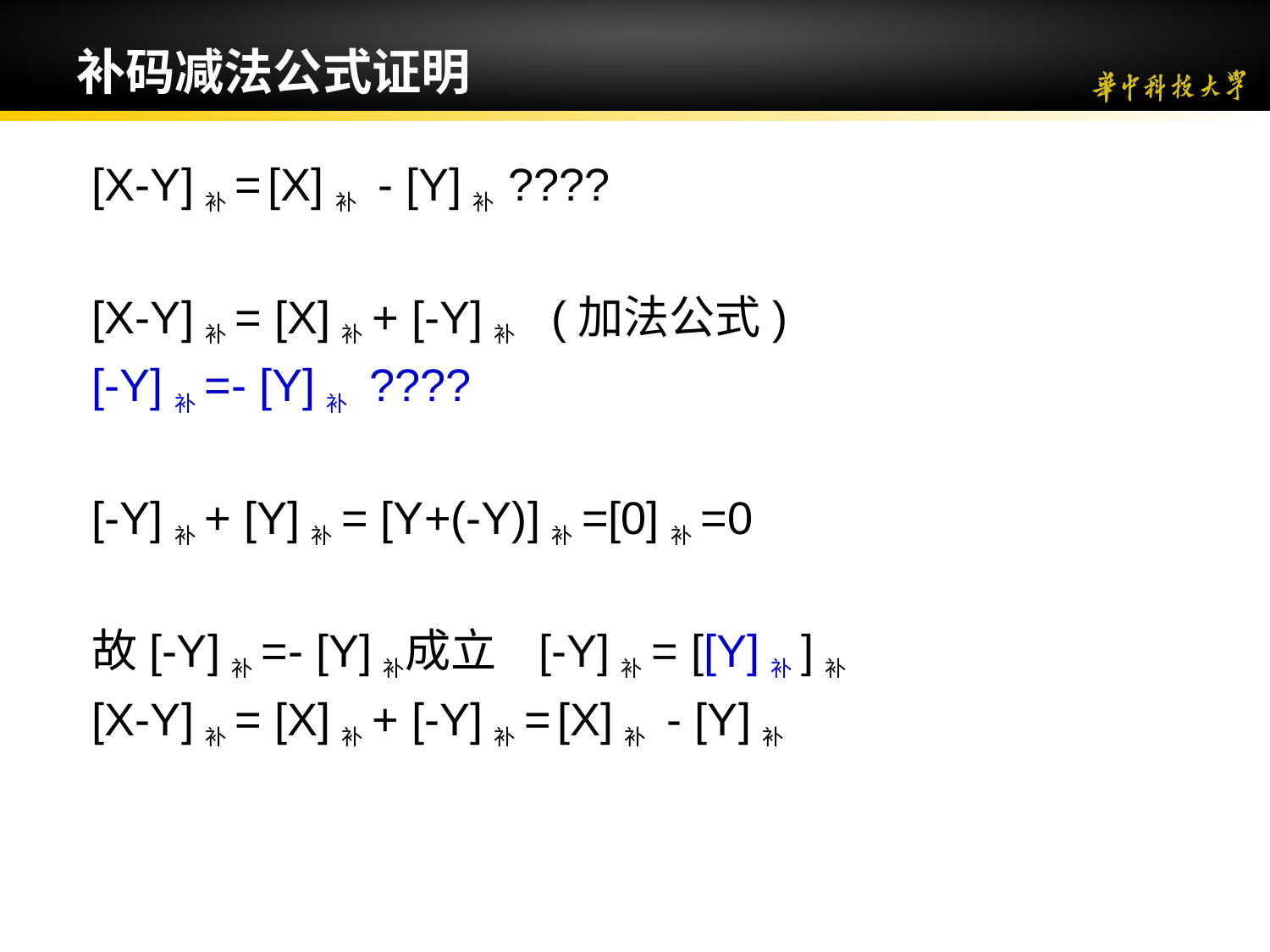

补码减法公式证明
[X-Y]补= [X]补 - [Y]补 ????

[X-Y]补= [X]补+ [-Y]补    (加法公式)
[-Y]补=- [Y]补 ????

[-Y]补+ [Y]补= [Y+(-Y)]补=[0]补=0

故[-Y]补=- [Y]补成立   [-Y]补= [[Y]补]补
[X-Y]补= [X]补+ [-Y]补= [X]补 - [Y]补